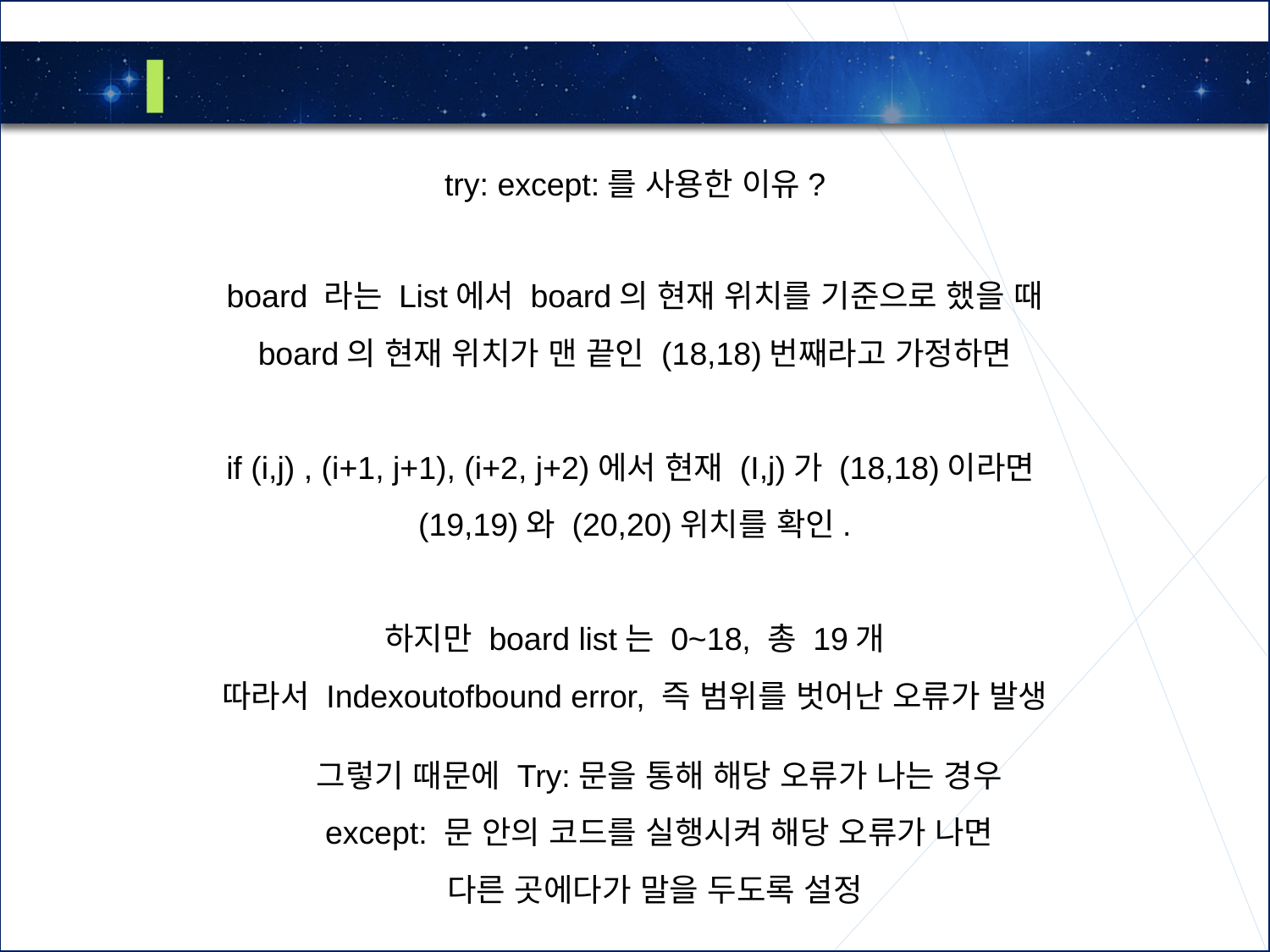

2
Rule based 오목 & 소스코드

try: except:를 사용한 이유?
board 라는 List에서 board의 현재 위치를 기준으로 했을 때
board의 현재 위치가 맨 끝인 (18,18)번째라고 가정하면

if (i,j) , (i+1, j+1), (i+2, j+2)에서 현재 (I,j)가 (18,18)이라면
(19,19)와 (20,20)위치를 확인.

하지만 board list는 0~18, 총 19개
따라서 Indexoutofbound error, 즉 범위를 벗어난 오류가 발생

그렇기 때문에 Try:문을 통해 해당 오류가 나는 경우
except: 문 안의 코드를 실행시켜 해당 오류가 나면
다른 곳에다가 말을 두도록 설정